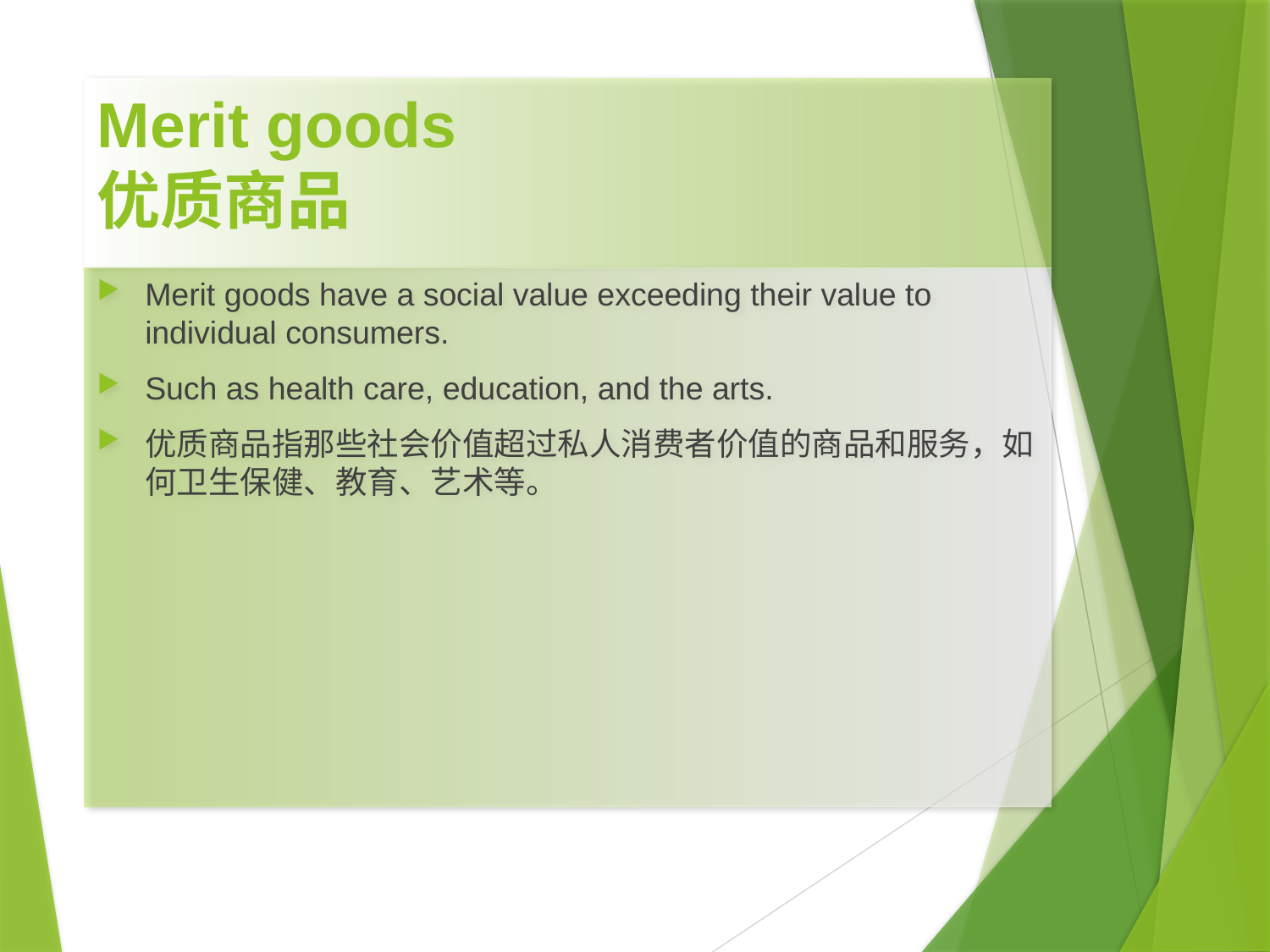

# Merit goods 优质商品
Merit goods have a social value exceeding their value to individual consumers.
Such as health care, education, and the arts.
优质商品指那些社会价值超过私人消费者价值的商品和服务，如何卫生保健、教育、艺术等。